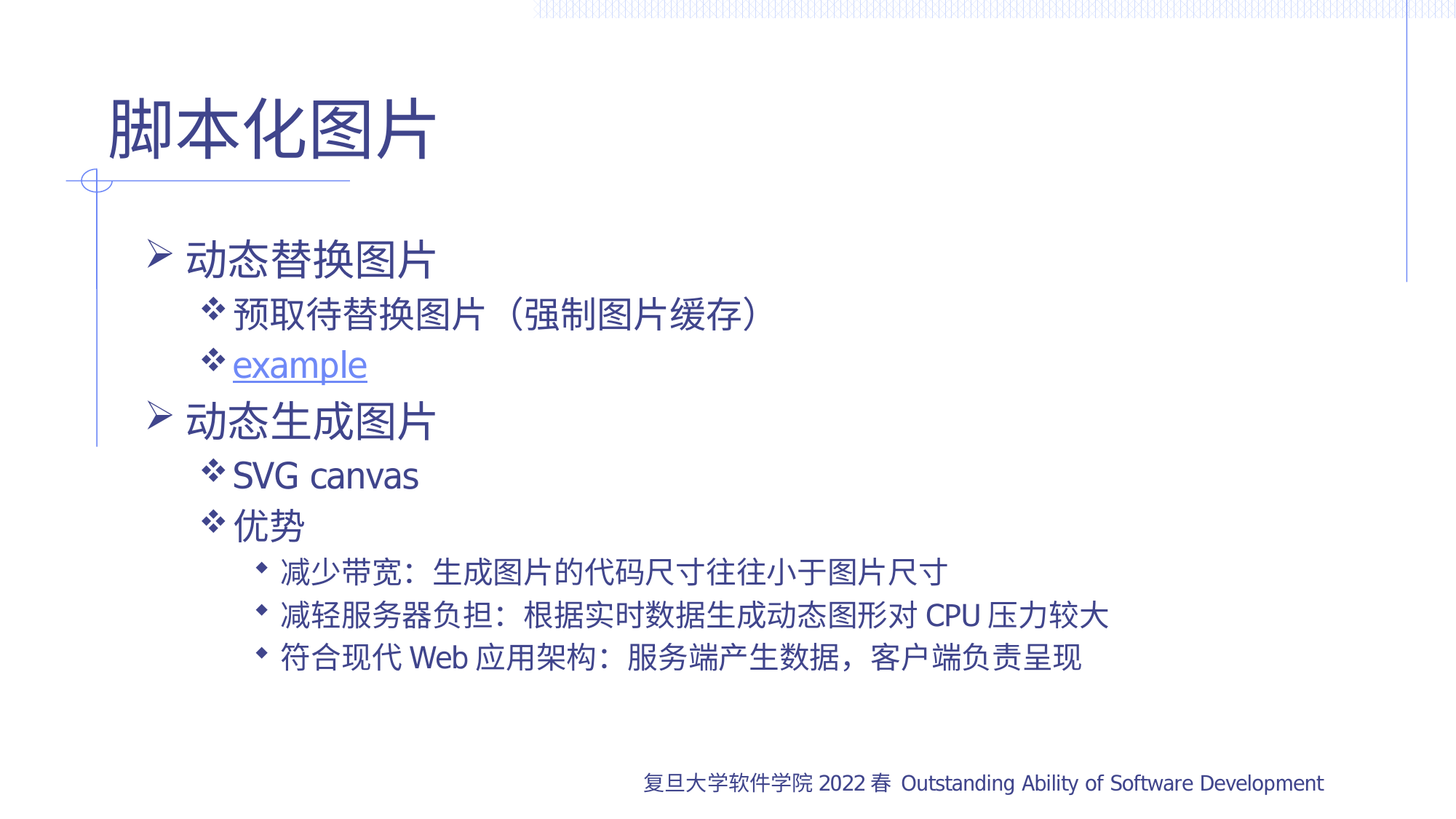

# 脚本化图片
动态替换图片
预取待替换图片（强制图片缓存）
example
动态生成图片
SVG canvas
优势
减少带宽：生成图片的代码尺寸往往小于图片尺寸
减轻服务器负担：根据实时数据生成动态图形对CPU压力较大
符合现代Web应用架构：服务端产生数据，客户端负责呈现